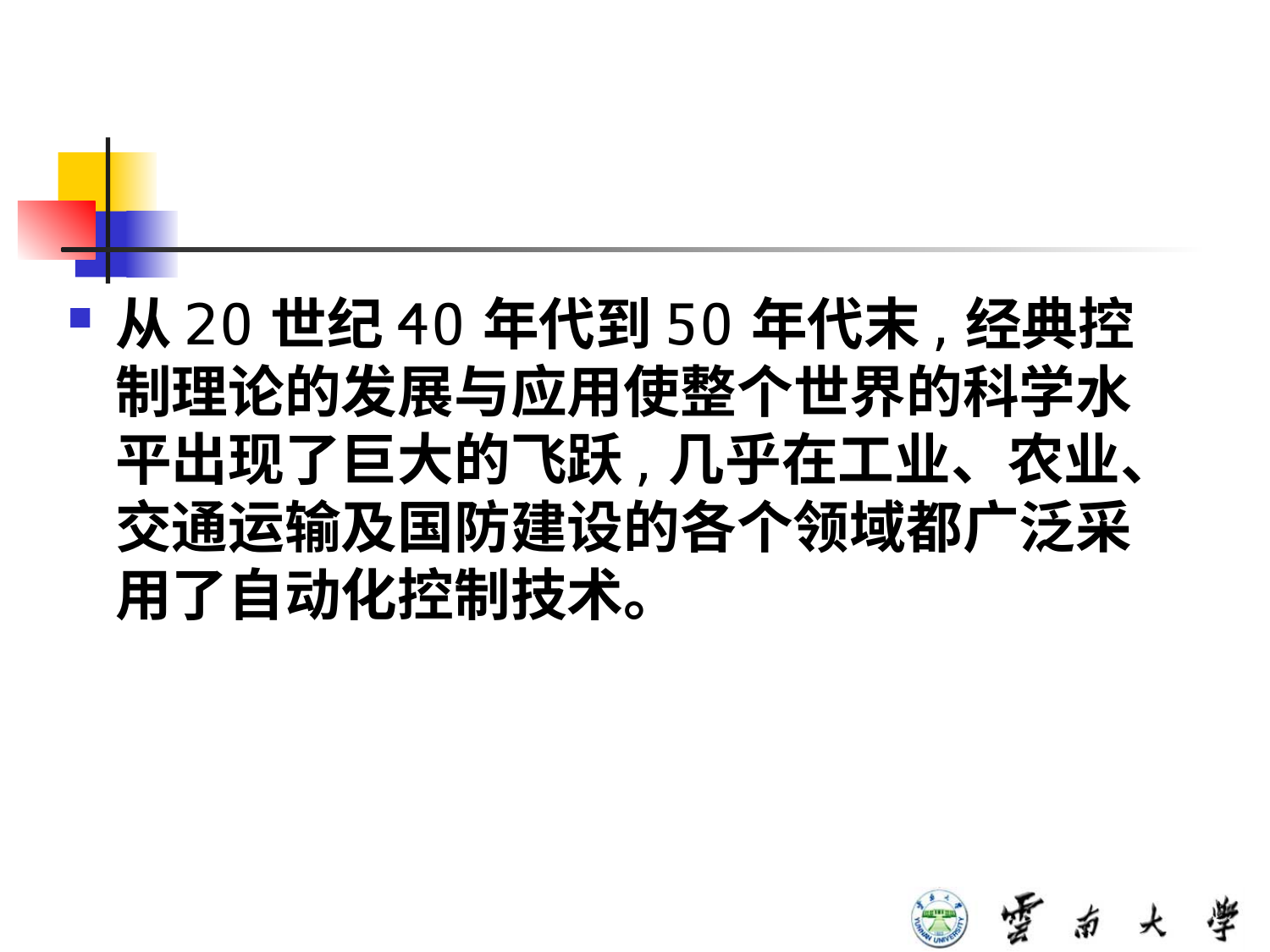

从20世纪40年代到50年代末,经典控制理论的发展与应用使整个世界的科学水平出现了巨大的飞跃,几乎在工业、农业、交通运输及国防建设的各个领域都广泛采用了自动化控制技术。